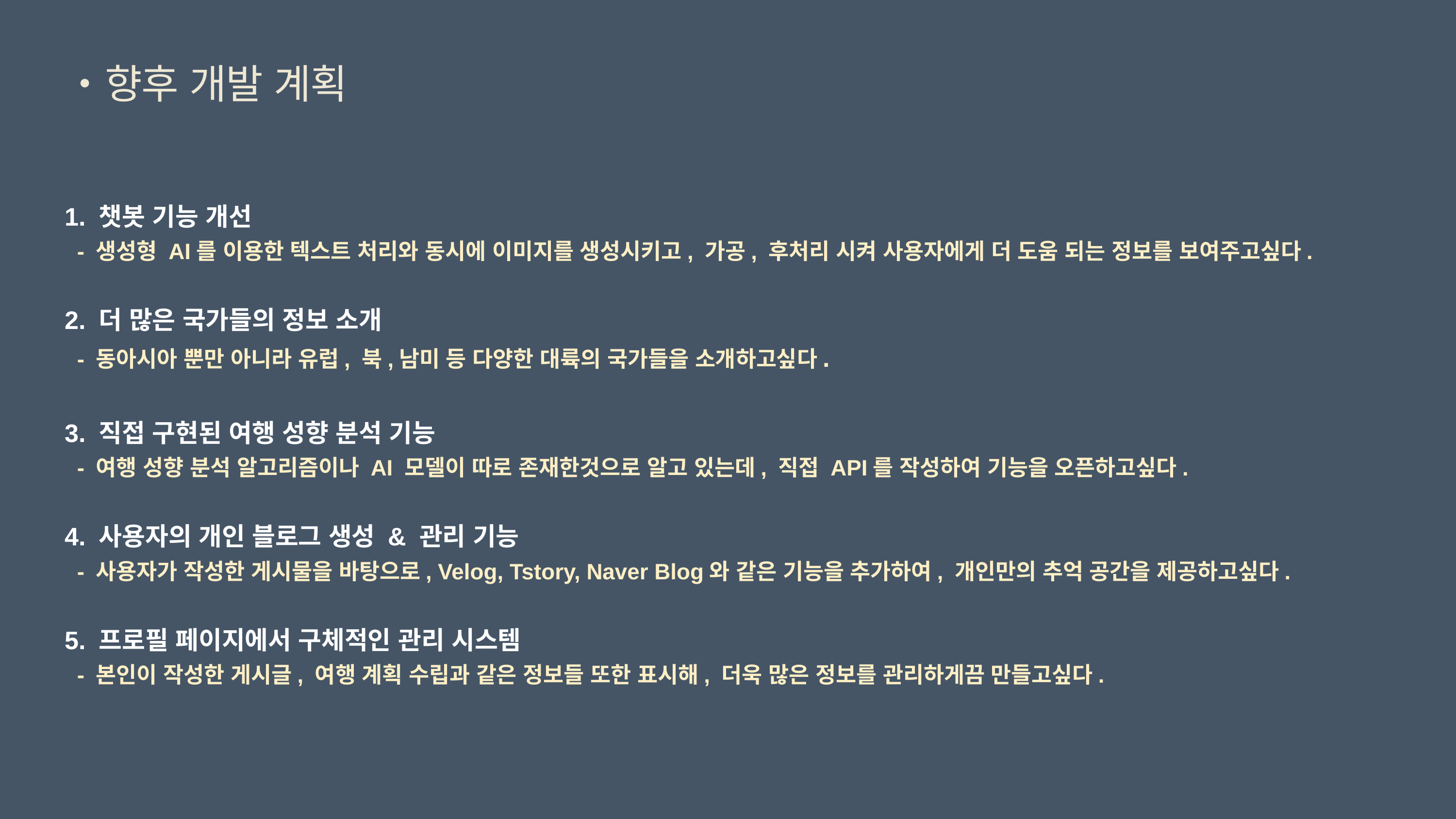

・향후 개발 계획
1. 챗봇 기능 개선
  - 생성형 AI를 이용한 텍스트 처리와 동시에 이미지를 생성시키고, 가공, 후처리 시켜 사용자에게 더 도움 되는 정보를 보여주고싶다.

2. 더 많은 국가들의 정보 소개
  - 동아시아 뿐만 아니라 유럽, 북,남미 등 다양한 대륙의 국가들을 소개하고싶다.

3. 직접 구현된 여행 성향 분석 기능
  - 여행 성향 분석 알고리즘이나 AI 모델이 따로 존재한것으로 알고 있는데, 직접 API를 작성하여 기능을 오픈하고싶다.

4. 사용자의 개인 블로그 생성 & 관리 기능
  - 사용자가 작성한 게시물을 바탕으로, Velog, Tstory, Naver Blog와 같은 기능을 추가하여, 개인만의 추억 공간을 제공하고싶다.

5. 프로필 페이지에서 구체적인 관리 시스템
  - 본인이 작성한 게시글, 여행 계획 수립과 같은 정보들 또한 표시해, 더욱 많은 정보를 관리하게끔 만들고싶다.